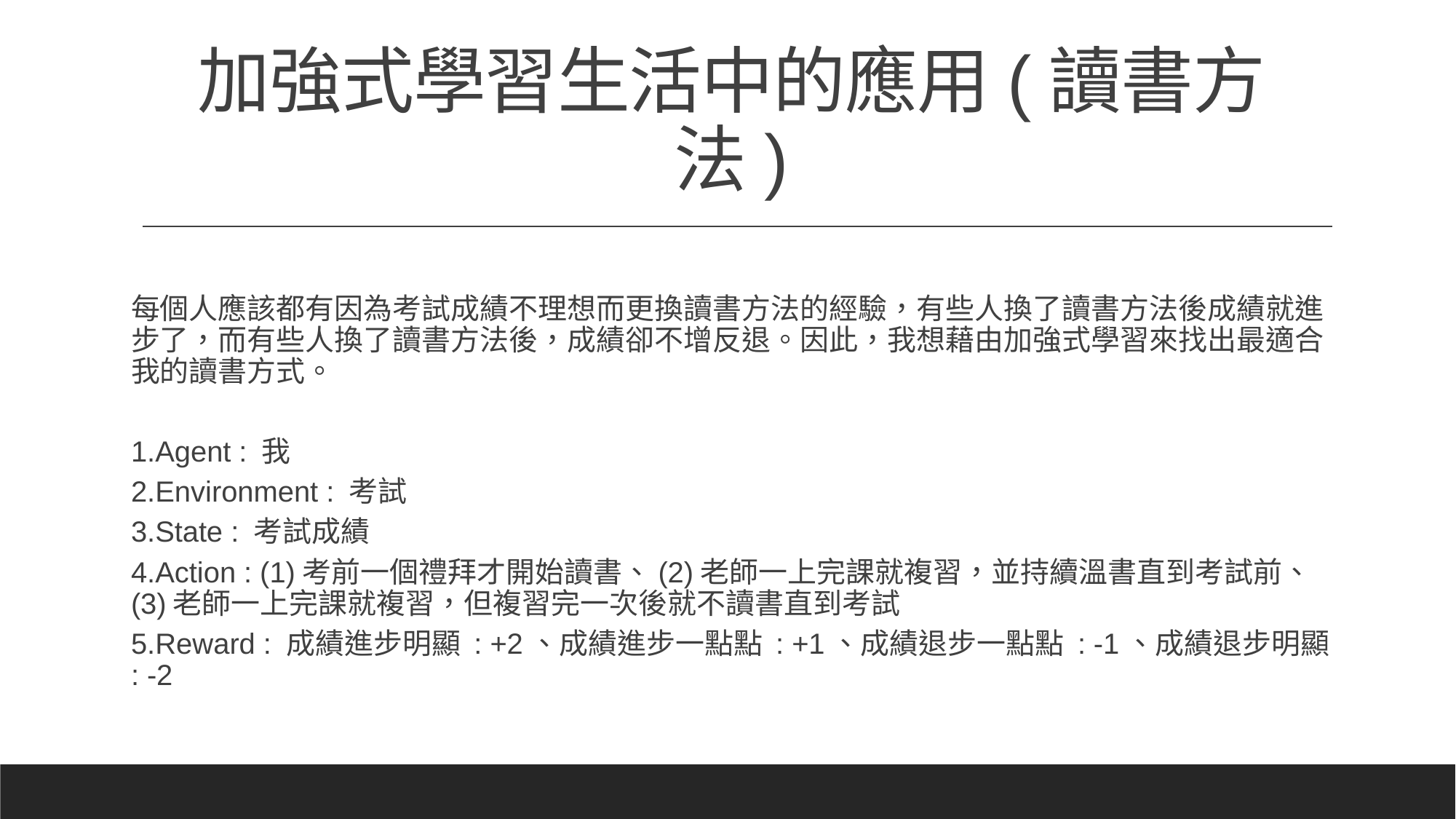

# 加強式學習生活中的應用(讀書方法)

每個人應該都有因為考試成績不理想而更換讀書方法的經驗，有些人換了讀書方法後成績就進步了，而有些人換了讀書方法後，成績卻不增反退。因此，我想藉由加強式學習來找出最適合我的讀書方式。

1.Agent : 我
2.Environment : 考試
3.State : 考試成績
4.Action : (1)考前一個禮拜才開始讀書、(2)老師一上完課就複習，並持續溫書直到考試前、 (3)老師一上完課就複習，但複習完一次後就不讀書直到考試
5.Reward : 成績進步明顯 : +2、成績進步一點點 : +1、成績退步一點點 : -1、成績退步明顯 : -2